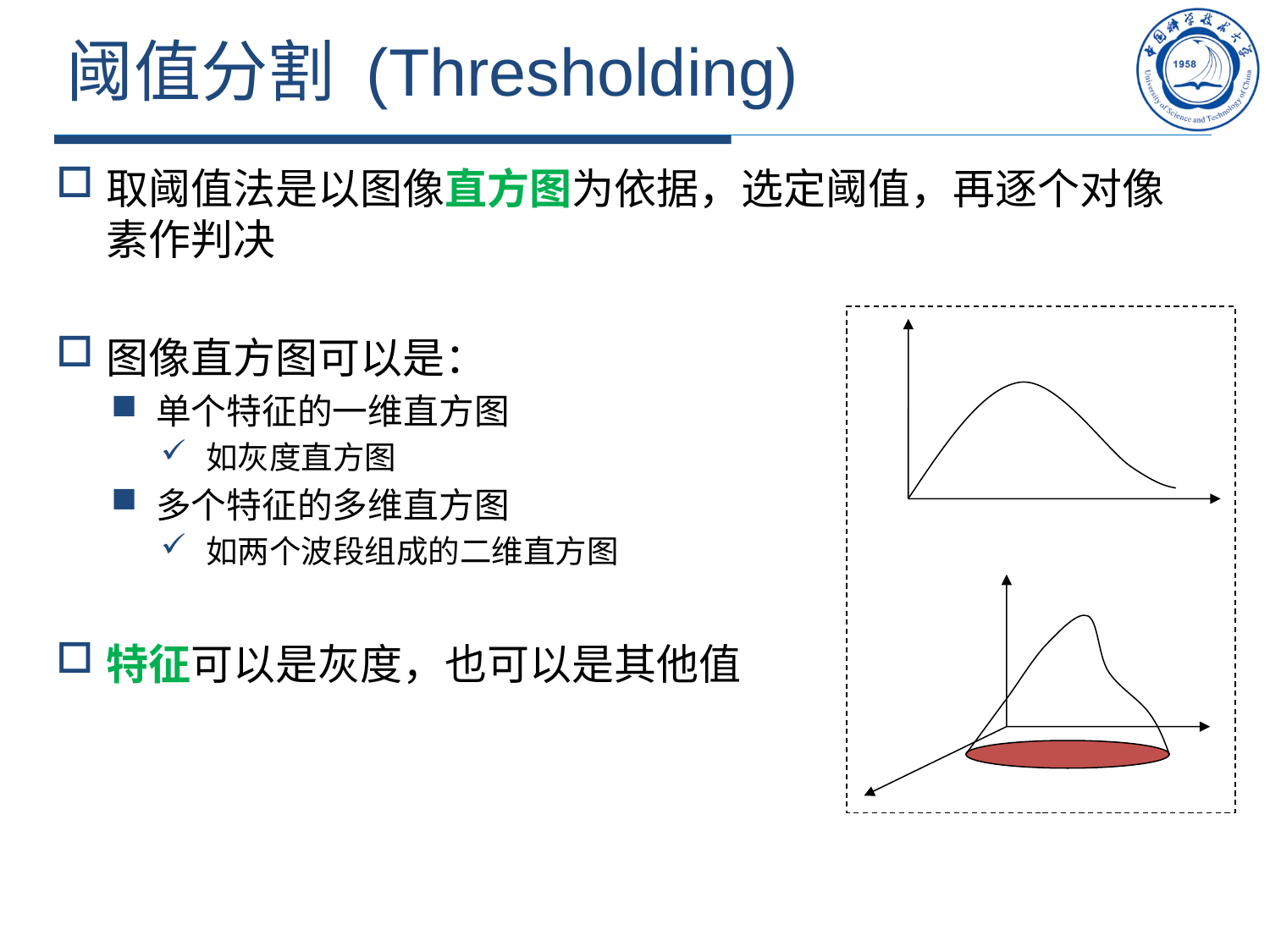

# 阈值分割 (Thresholding)
取阈值法是以图像直方图为依据，选定阈值，再逐个对像素作判决

图像直方图可以是：
单个特征的一维直方图
如灰度直方图
多个特征的多维直方图
如两个波段组成的二维直方图

特征可以是灰度，也可以是其他值